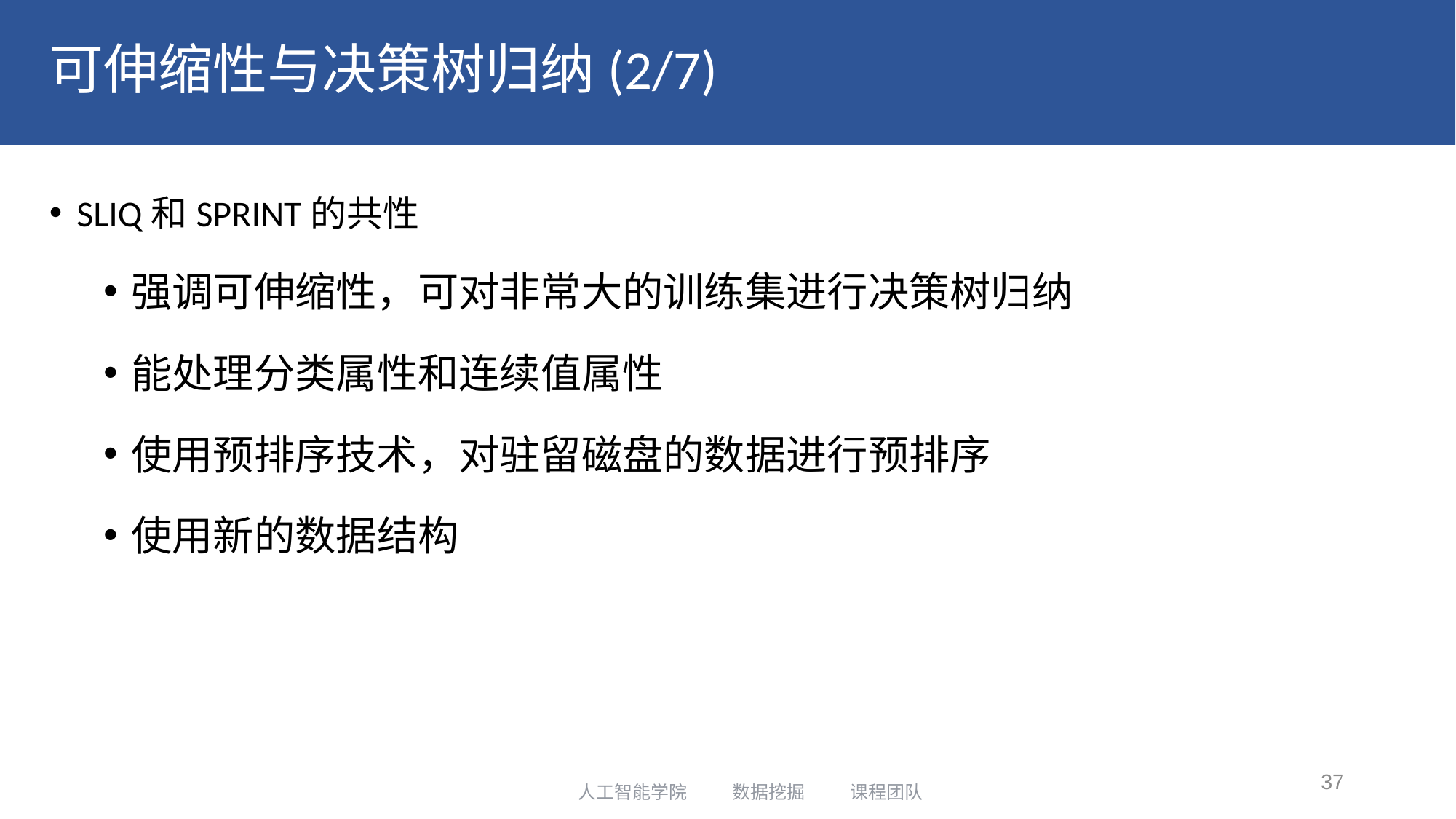

# 可伸缩性与决策树归纳(2/7)
SLIQ和SPRINT的共性
强调可伸缩性，可对非常大的训练集进行决策树归纳
能处理分类属性和连续值属性
使用预排序技术，对驻留磁盘的数据进行预排序
使用新的数据结构
37
人工智能学院        数据挖掘        课程团队